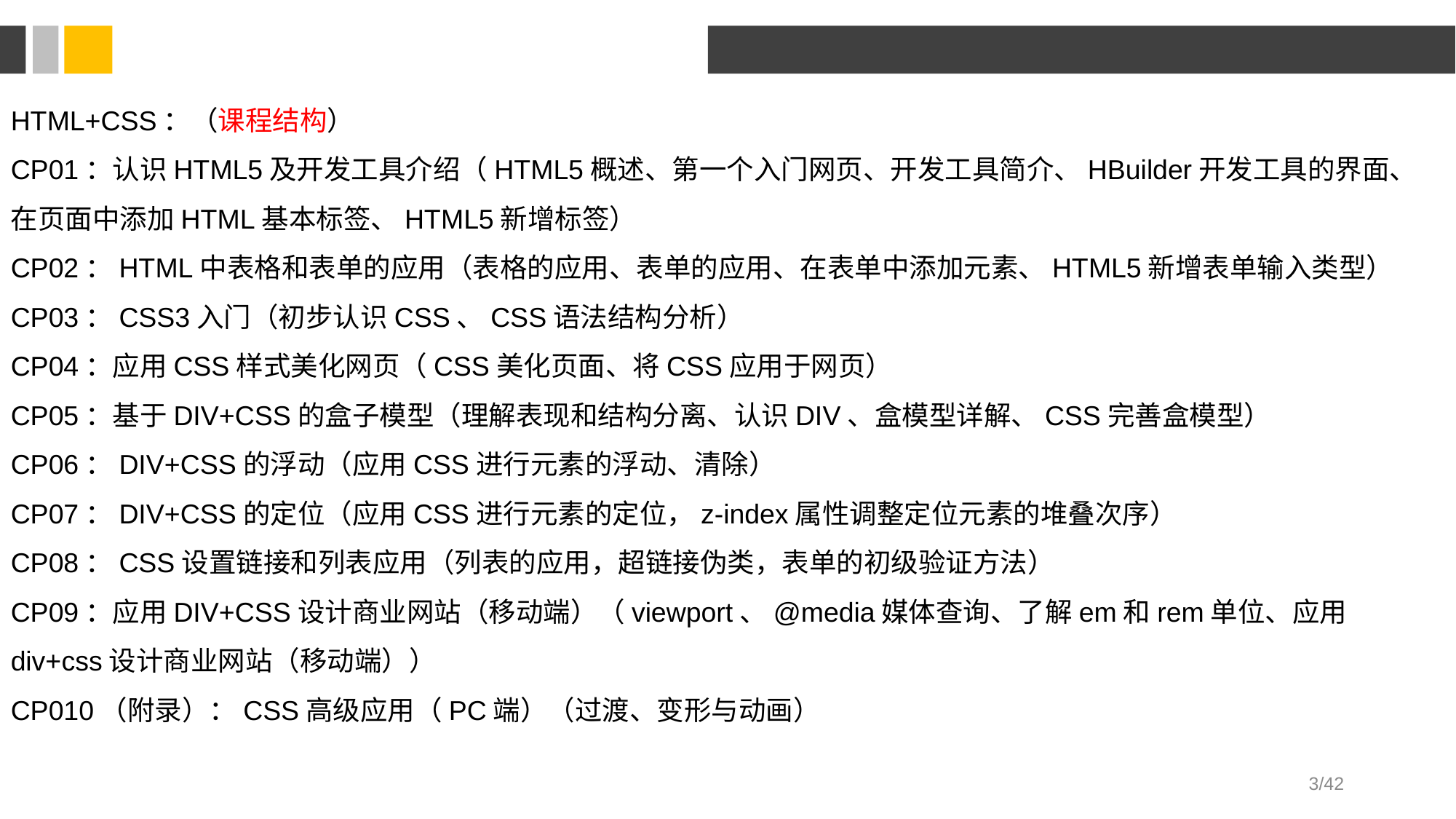

HTML+CSS：（课程结构）
CP01：认识HTML5及开发工具介绍（HTML5概述、第一个入门网页、开发工具简介、HBuilder开发工具的界面、在页面中添加HTML基本标签、HTML5新增标签）
CP02：HTML中表格和表单的应用（表格的应用、表单的应用、在表单中添加元素、HTML5新增表单输入类型）
CP03：CSS3入门（初步认识CSS、CSS语法结构分析）
CP04：应用CSS样式美化网页（CSS美化页面、将CSS应用于网页）
CP05：基于DIV+CSS的盒子模型（理解表现和结构分离、认识DIV、盒模型详解、CSS完善盒模型）
CP06：DIV+CSS的浮动（应用CSS进行元素的浮动、清除）
CP07：DIV+CSS的定位（应用CSS进行元素的定位，z-index属性调整定位元素的堆叠次序）
CP08：CSS设置链接和列表应用（列表的应用，超链接伪类，表单的初级验证方法）
CP09：应用DIV+CSS设计商业网站（移动端）（viewport、@media媒体查询、了解em和rem单位、应用div+css设计商业网站（移动端））
CP010（附录）：CSS高级应用（PC端）（过渡、变形与动画）

3/42